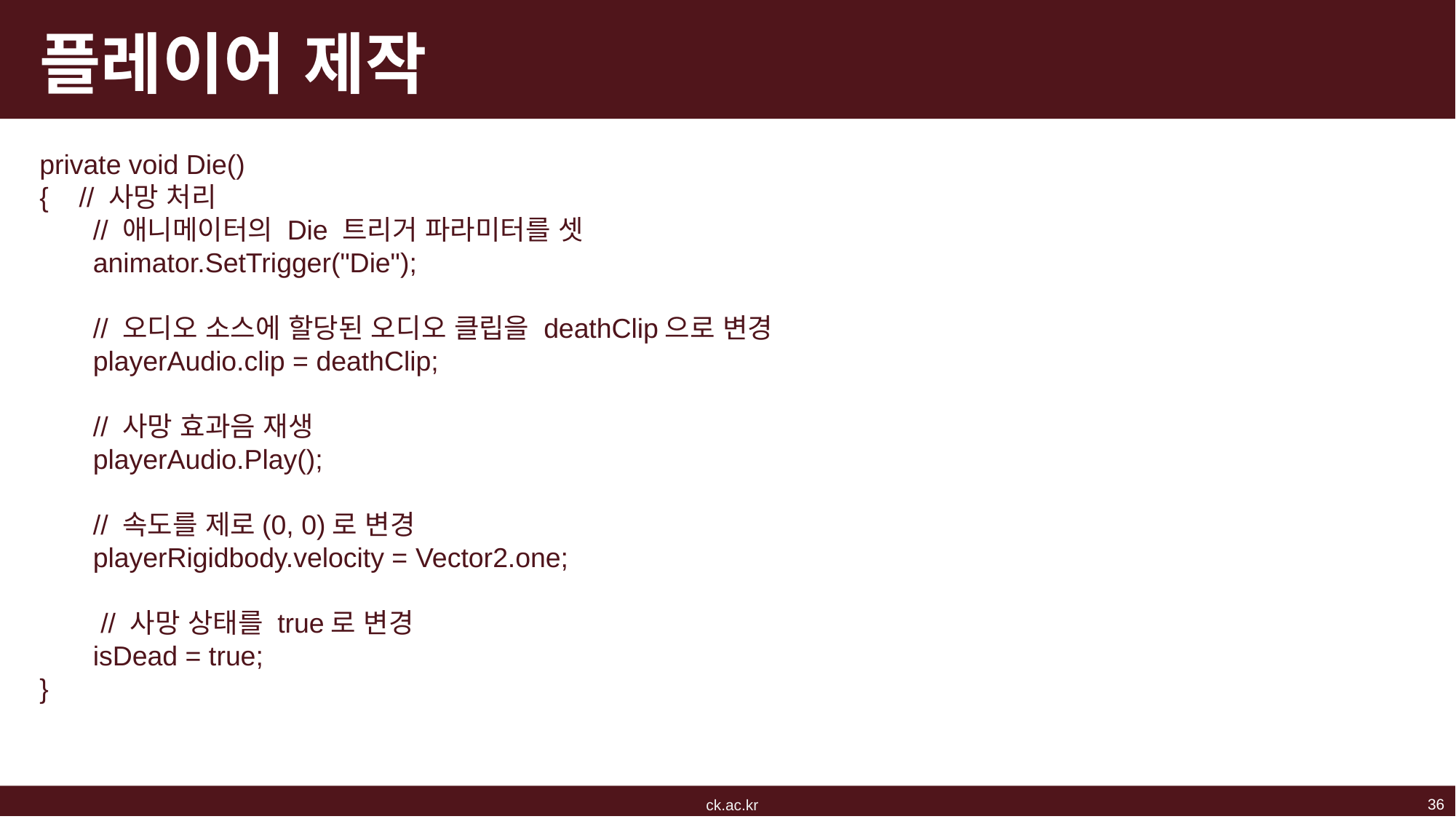

# 플레이어 제작
private void Die()
{    // 사망 처리
       // 애니메이터의 Die 트리거 파라미터를 셋
       animator.SetTrigger("Die");

       // 오디오 소스에 할당된 오디오 클립을 deathClip으로 변경
       playerAudio.clip = deathClip;

       // 사망 효과음 재생
       playerAudio.Play();

       // 속도를 제로(0, 0)로 변경
       playerRigidbody.velocity = Vector2.one;

        // 사망 상태를 true로 변경
       isDead = true;
}

36
ck.ac.kr